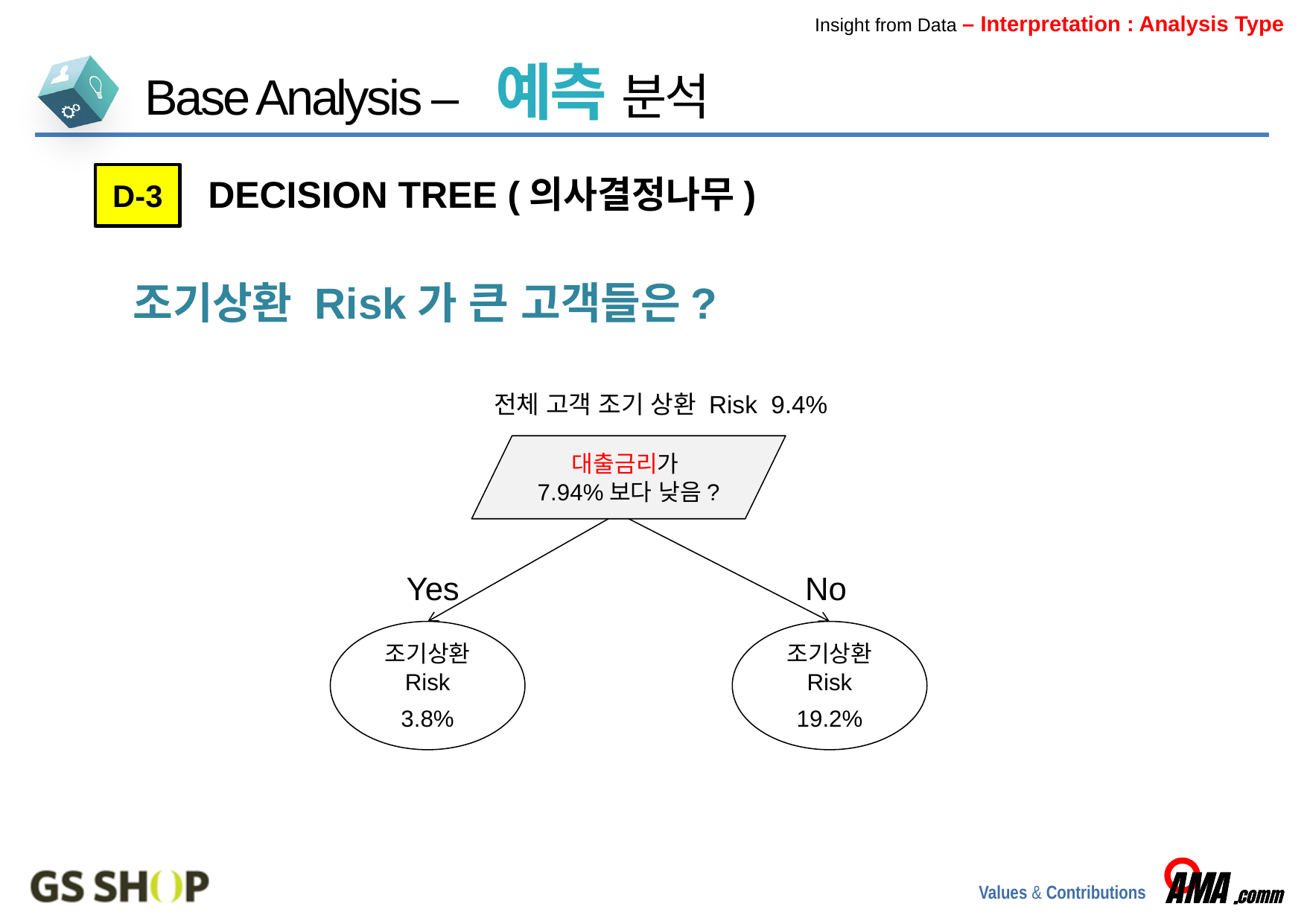

Insight from Data – Interpretation : Analysis Type
Base Analysis –  예측 분석
D-3
 DECISION TREE (의사결정나무)
조기상환 Risk가 큰 고객들은?
전체 고객 조기 상환 Risk  9.4%
대출금리가
7.94%보다 낮음?
Yes
No
조기상환
Risk
3.8%
조기상환
Risk
19.2%